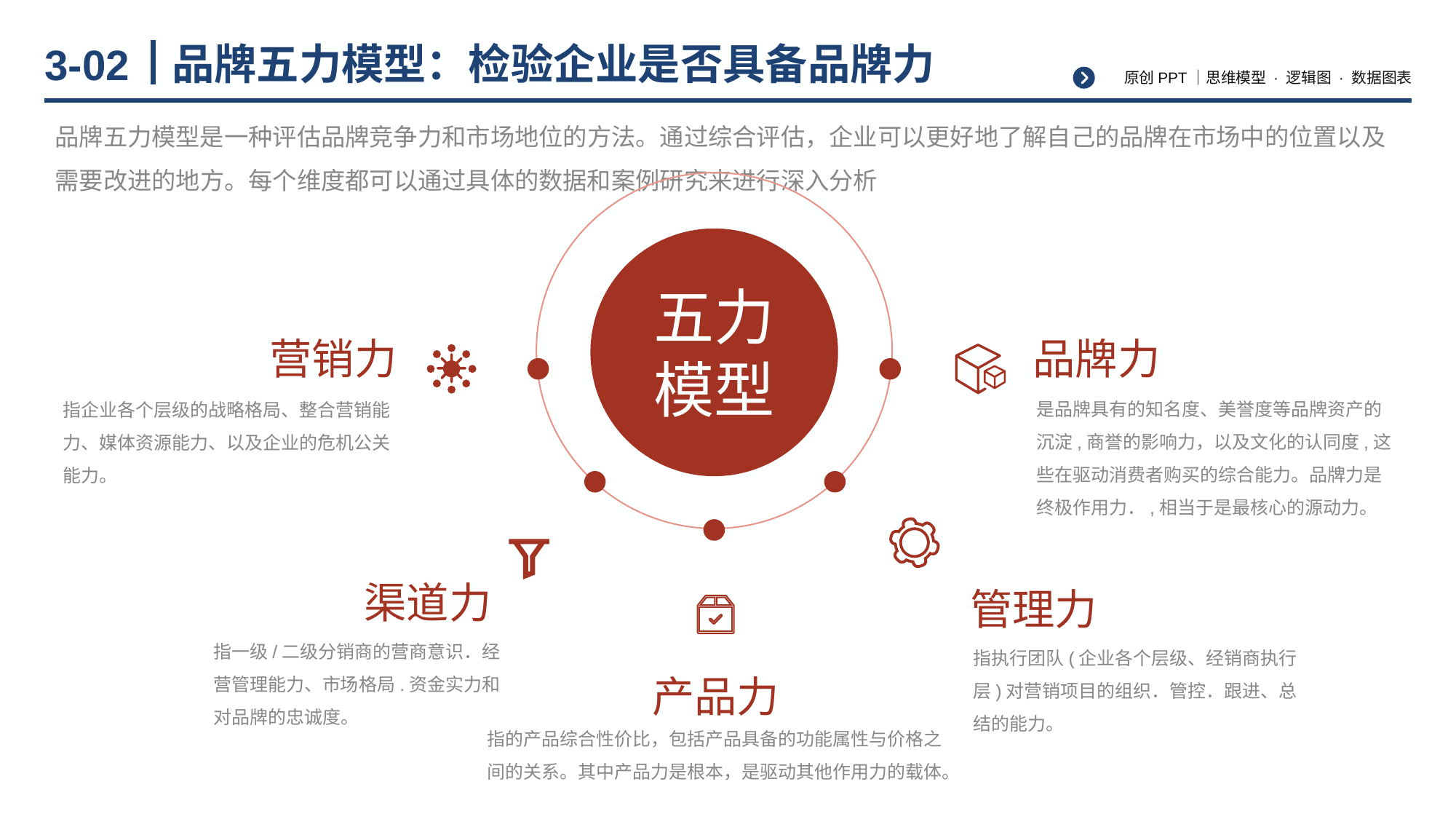

# 品牌五力模型：检验企业是否具备品牌力
3-02
品牌五力模型是一种评估品牌竞争力和市场地位的方法。通过综合评估，企业可以更好地了解自己的品牌在市场中的位置以及需要改进的地方。每个维度都可以通过具体的数据和案例研究来进行深入分析

五力
模型

营销力
品牌力

是品牌具有的知名度、美誉度等品牌资产的沉淀,商誉的影响力，以及文化的认同度,这些在驱动消费者购买的综合能力。品牌力是终极作用力．,相当于是最核心的源动力。
指企业各个层级的战略格局、整合营销能力、媒体资源能力、以及企业的危机公关能力。

渠道力
管理力

指一级/二级分销商的营商意识．经营管理能力、市场格局.资金实力和对品牌的忠诚度。
指执行团队(企业各个层级、经销商执行层)对营销项目的组织．管控．跟进、总结的能力。
产品力
指的产品综合性价比，包括产品具备的功能属性与价格之间的关系。其中产品力是根本，是驱动其他作用力的载体。